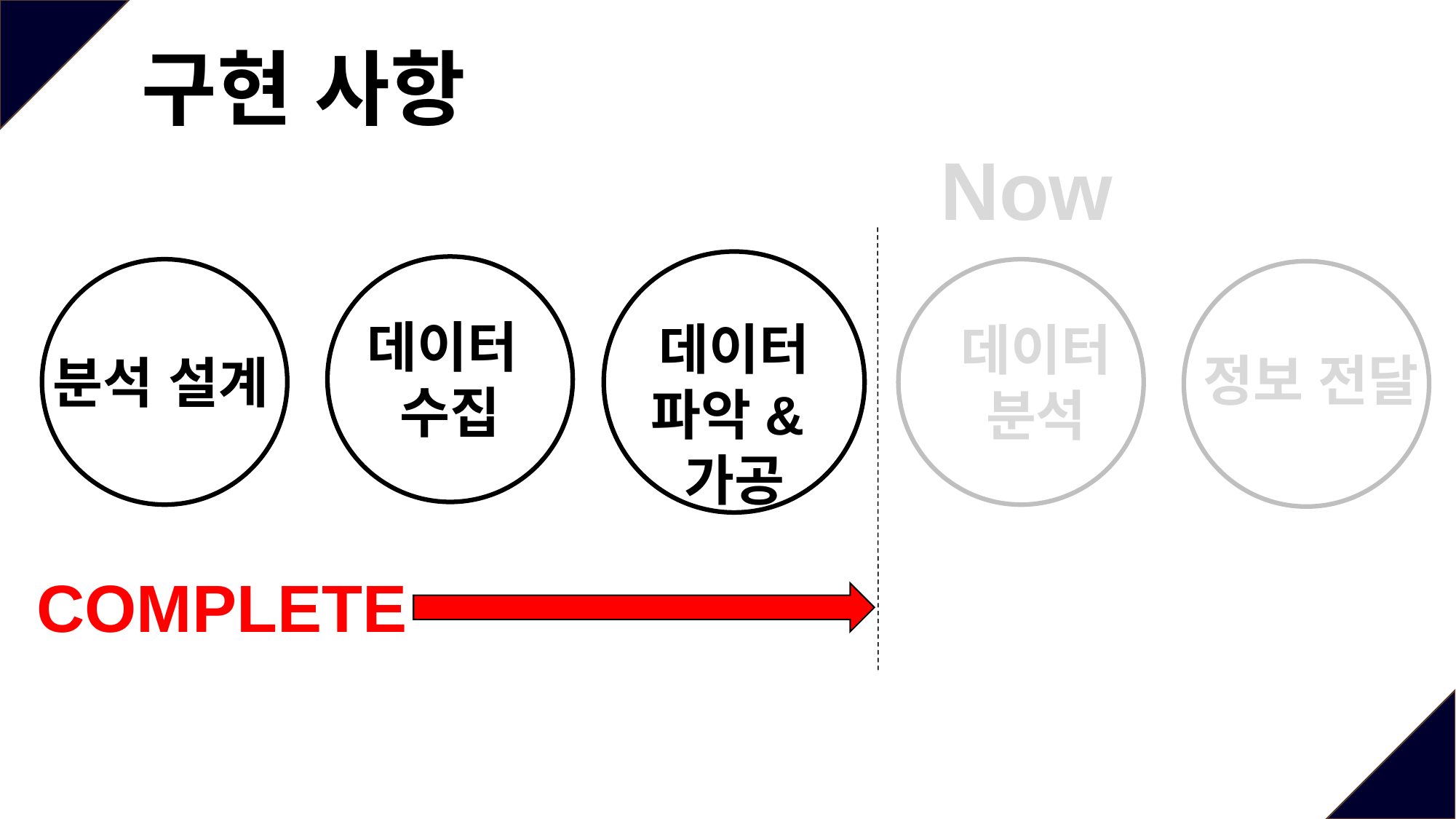

구현 사항
Now

데이터
수집
데이터
파악&가공
데이터
분석
정보 전달
분석 설계
COMPLETE